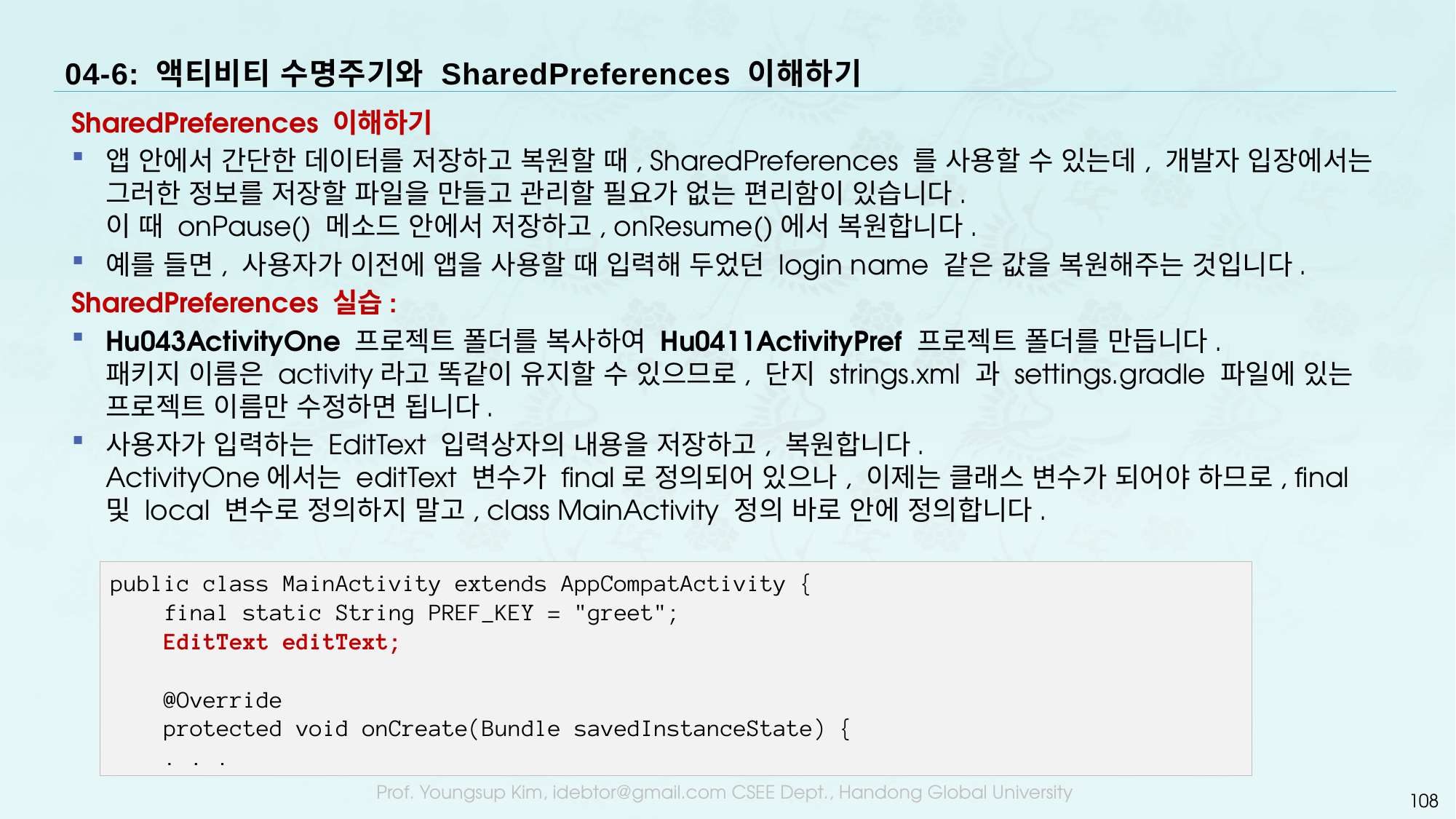

# 04-6: 액티비티 수명주기와 SharedPreferences 이해하기
SharedPreferences 이해하기
앱 안에서 간단한 데이터를 저장하고 복원할 때, SharedPreferences 를 사용할 수 있는데, 개발자 입장에서는 그러한 정보를 저장할 파일을 만들고 관리할 필요가 없는 편리함이 있습니다.
이 때 onPause() 메소드 안에서 저장하고, onResume()에서 복원합니다.
예를 들면, 사용자가 이전에 앱을 사용할 때 입력해 두었던 login name 같은 값을 복원해주는 것입니다.
SharedPreferences 실습:
Hu043ActivityOne 프로젝트 폴더를 복사하여 Hu0411ActivityPref 프로젝트 폴더를 만듭니다.
패키지 이름은 activity라고 똑같이 유지할 수 있으므로, 단지 strings.xml 과 settings.gradle 파일에 있는 프로젝트 이름만 수정하면 됩니다.
사용자가 입력하는 EditText 입력상자의 내용을 저장하고, 복원합니다.
ActivityOne에서는 editText 변수가 final로 정의되어 있으나, 이제는 클래스 변수가 되어야 하므로, final 및 local 변수로 정의하지 말고, class MainActivity 정의 바로 안에 정의합니다.

public class MainActivity extends AppCompatActivity {
    final static String PREF_KEY = "greet";
    EditText editText;

    @Override
    protected void onCreate(Bundle savedInstanceState) {
    . . .
108